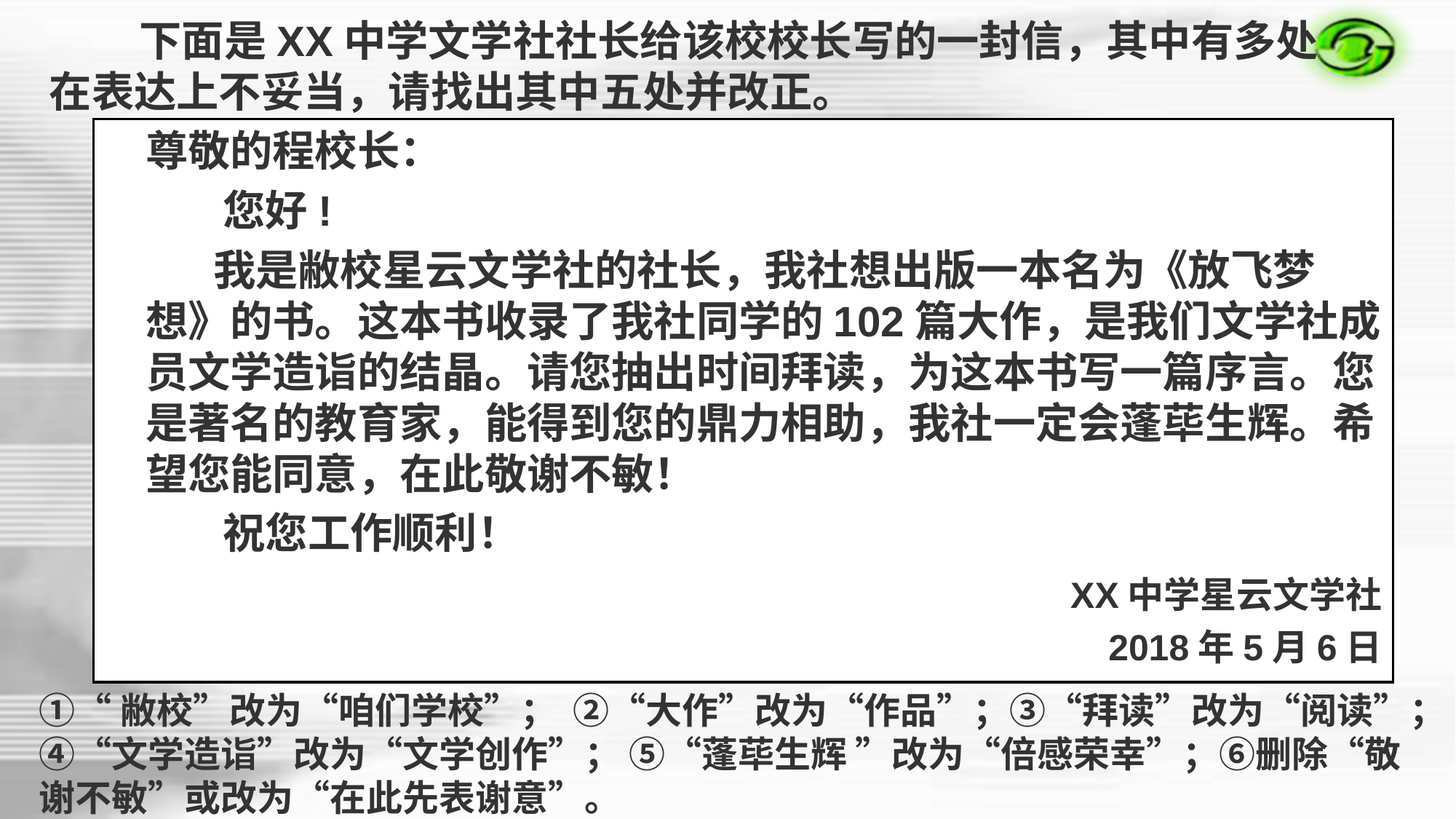

下面是XX中学文学社社长给该校校长写的一封信，其中有多处在表达上不妥当，请找出其中五处并改正。

尊敬的程校长：
       您好!
      我是敝校星云文学社的社长，我社想出版一本名为《放飞梦想》的书。这本书收录了我社同学的102篇大作，是我们文学社成员文学造诣的结晶。请您抽出时间拜读，为这本书写一篇序言。您是著名的教育家，能得到您的鼎力相助，我社一定会蓬荜生辉。希望您能同意，在此敬谢不敏！
       祝您工作顺利！
                                                       XX中学星云文学社
2018年5月6日
①“敝校”改为“咱们学校”；  ②“大作”改为“作品”；③“拜读”改为“阅读”；④“文学造诣”改为“文学创作”； ⑤“蓬荜生辉 ”改为“倍感荣幸”；⑥删除“敬谢不敏”或改为“在此先表谢意”。